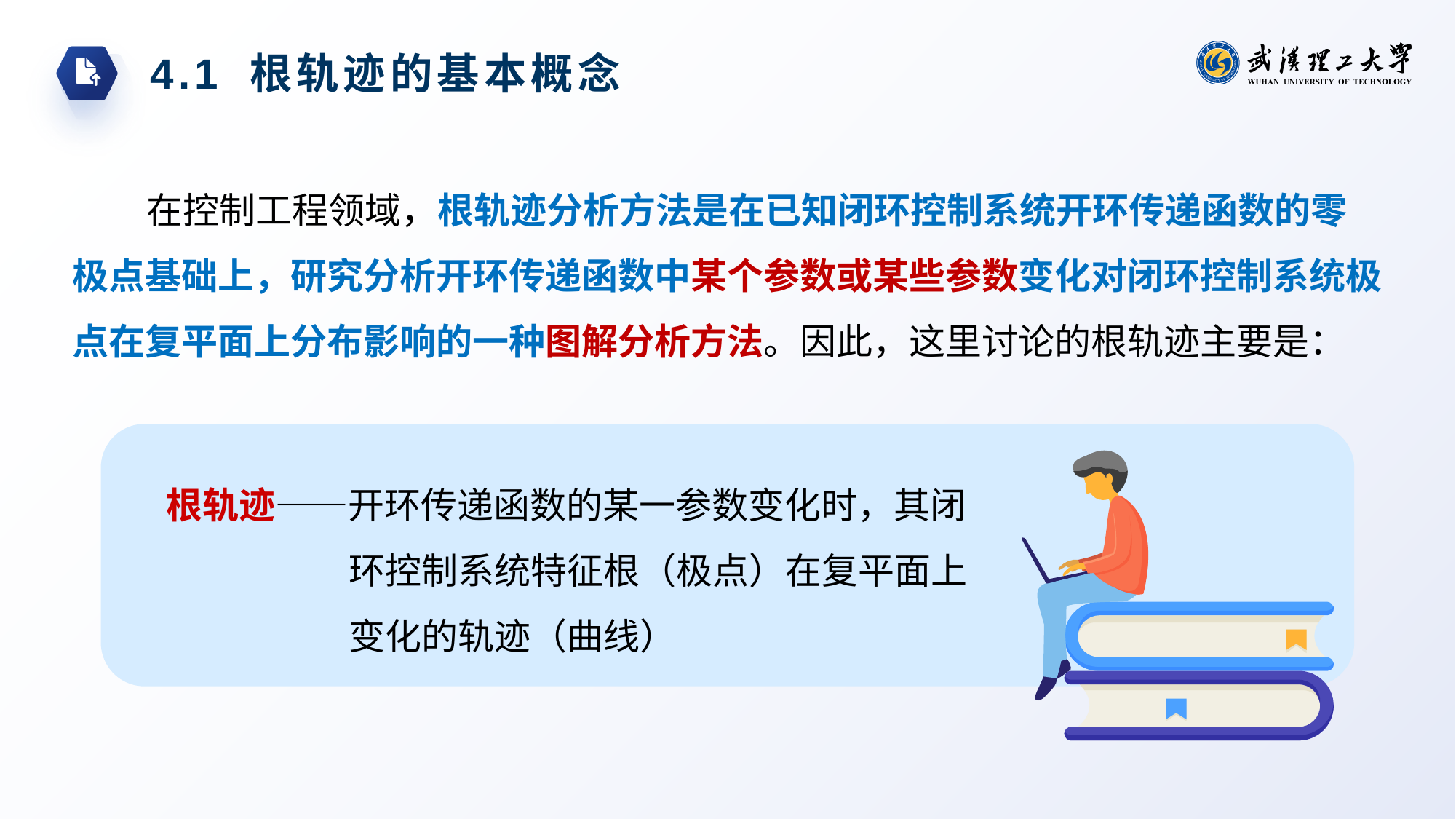

4.1 根轨迹的基本概念
在控制工程领域，根轨迹分析方法是在已知闭环控制系统开环传递函数的零极点基础上，研究分析开环传递函数中某个参数或某些参数变化对闭环控制系统极点在复平面上分布影响的一种图解分析方法。因此，这里讨论的根轨迹主要是：

根轨迹——开环传递函数的某一参数变化时，其闭环控制系统特征根（极点）在复平面上变化的轨迹（曲线）